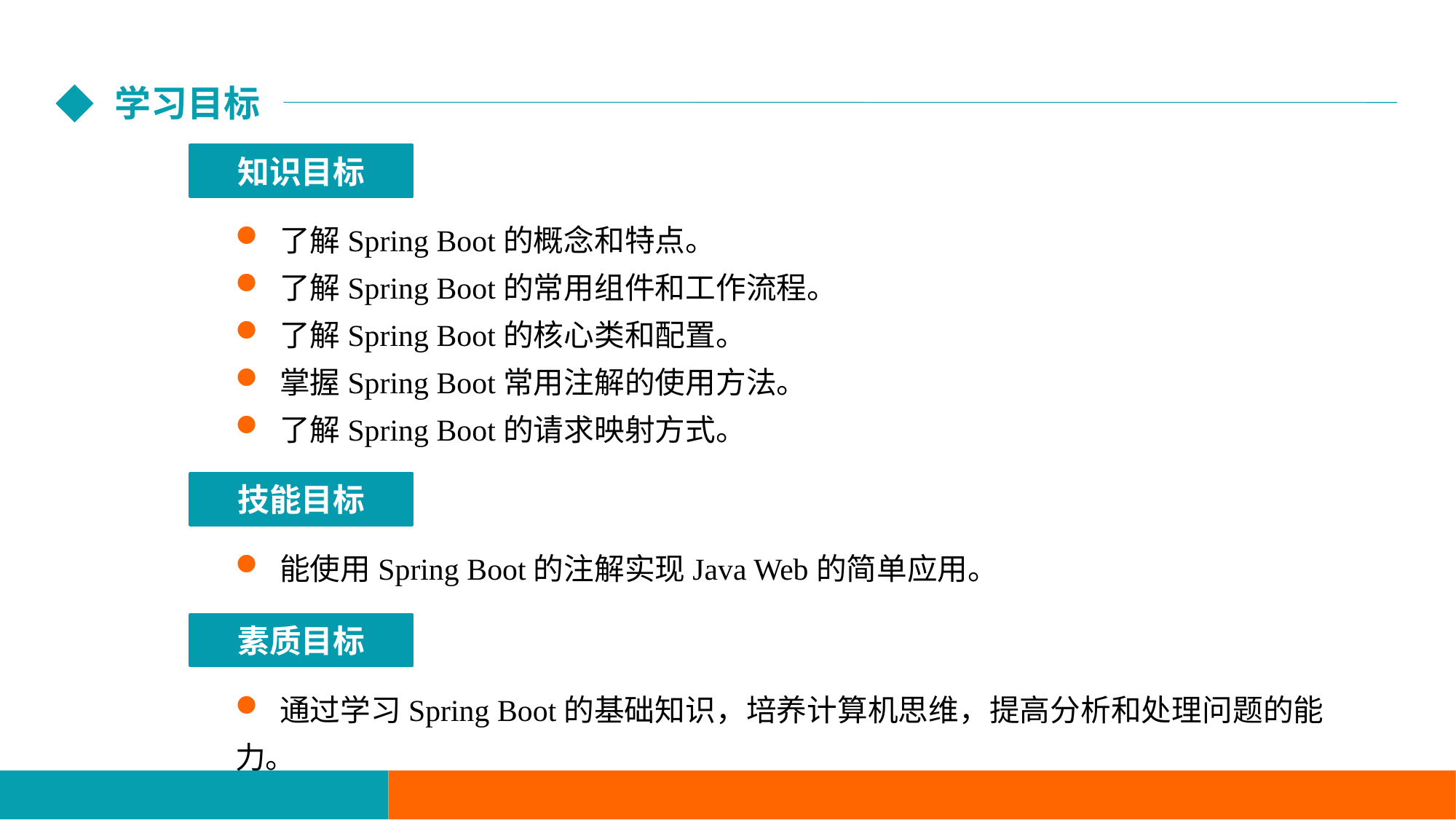

学习目标
知识目标
 了解Spring Boot的概念和特点。
 了解Spring Boot的常用组件和工作流程。
 了解Spring Boot的核心类和配置。
 掌握Spring Boot常用注解的使用方法。
 了解Spring Boot的请求映射方式。
技能目标
 能使用Spring Boot的注解实现Java Web的简单应用。
素质目标
 通过学习Spring Boot的基础知识，培养计算机思维，提高分析和处理问题的能力。